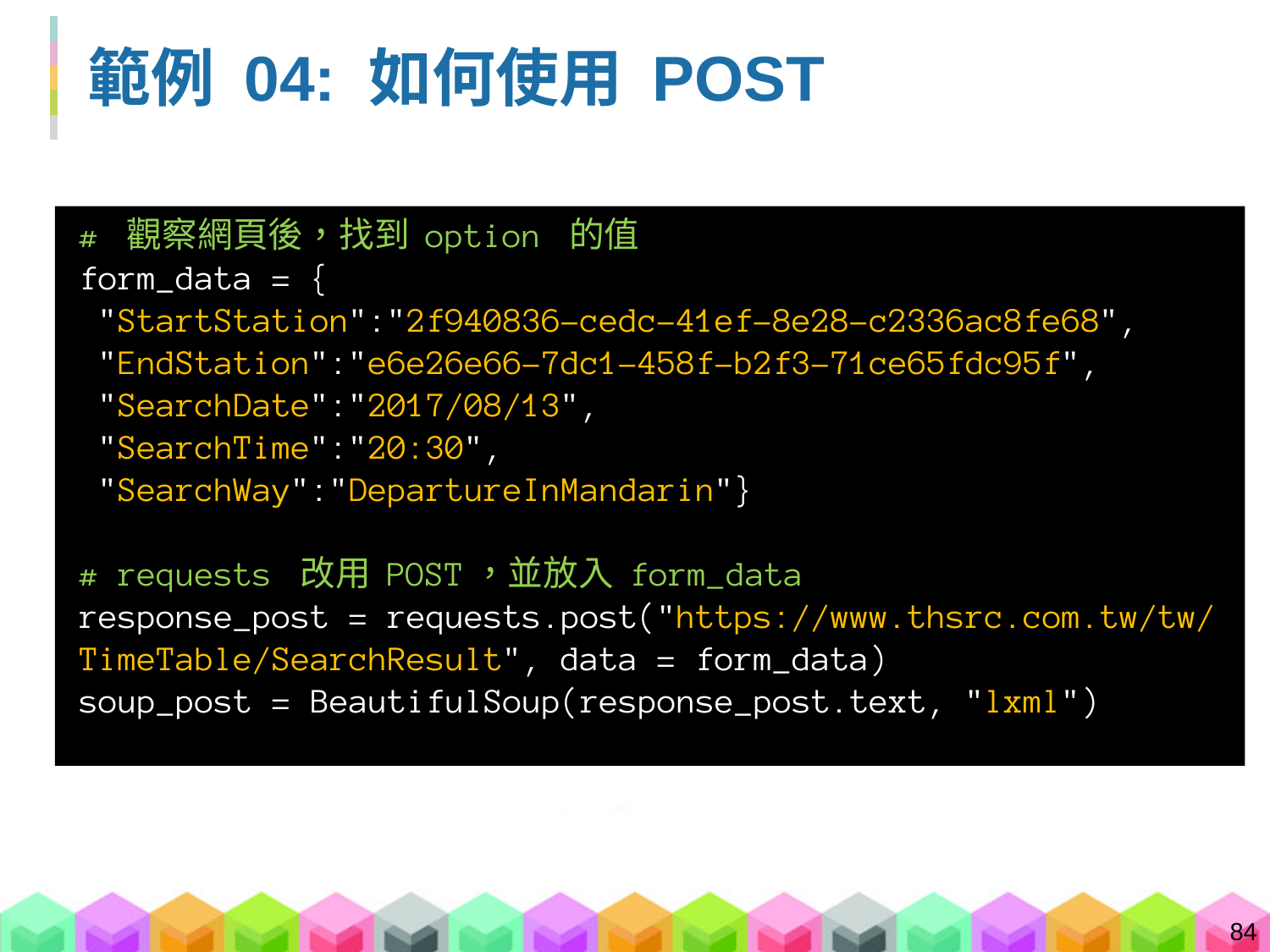

# 範例 04: 如何使用 POST
# 觀察網頁後，找到 option 的值
form_data = {
 "StartStation":"2f940836-cedc-41ef-8e28-c2336ac8fe68",
 "EndStation":"e6e26e66-7dc1-458f-b2f3-71ce65fdc95f",
 "SearchDate":"2017/08/13",
 "SearchTime":"20:30",
 "SearchWay":"DepartureInMandarin"}

# requests 改用 POST，並放入 form_data
response_post = requests.post("https://www.thsrc.com.tw/tw/
TimeTable/SearchResult", data = form_data)
soup_post = BeautifulSoup(response_post.text, "lxml")
84